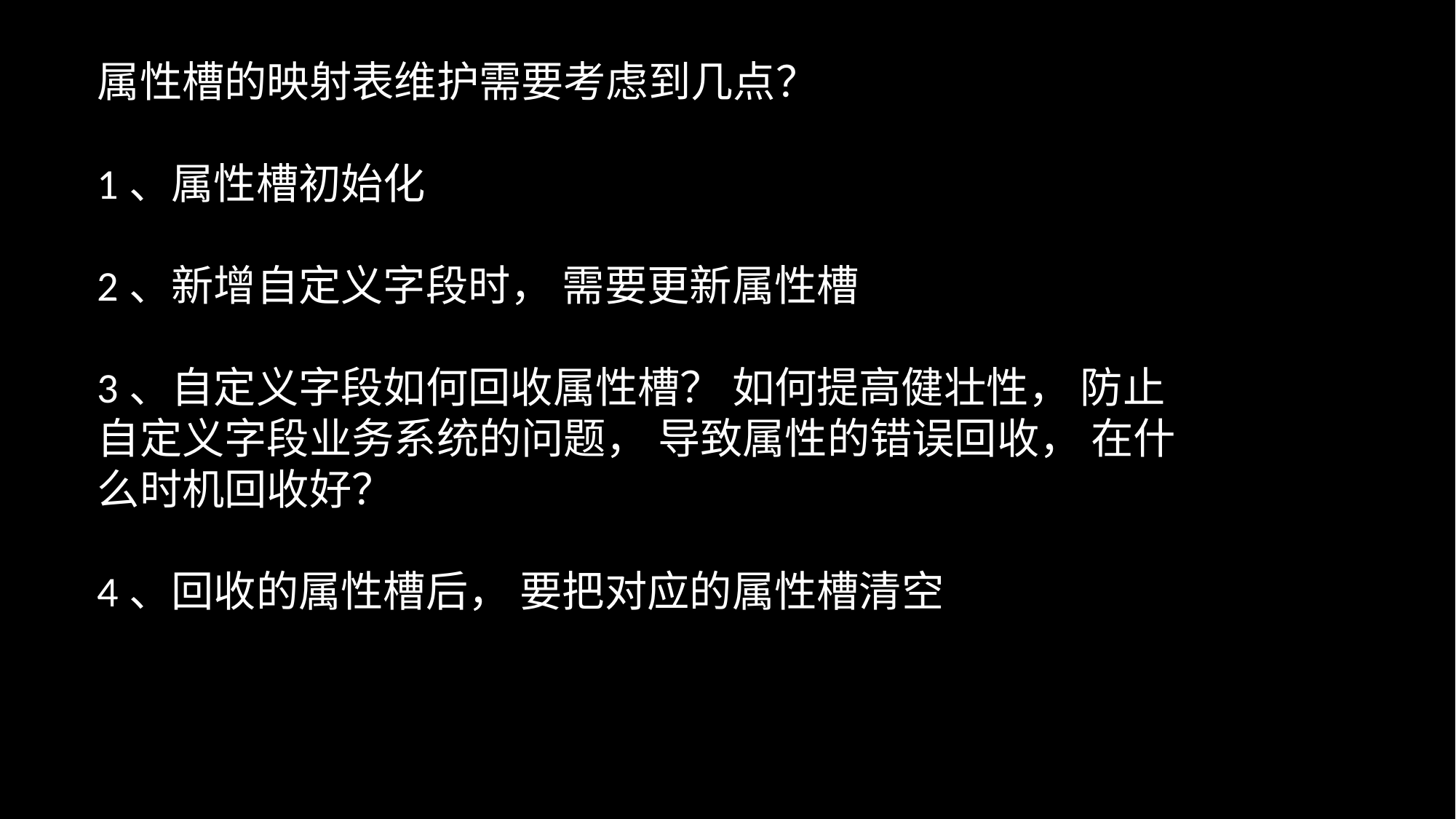

属性槽的映射表维护需要考虑到几点？

1、属性槽初始化

2、新增自定义字段时， 需要更新属性槽

3、自定义字段如何回收属性槽？ 如何提高健壮性， 防止自定义字段业务系统的问题， 导致属性的错误回收， 在什么时机回收好？

4、回收的属性槽后， 要把对应的属性槽清空